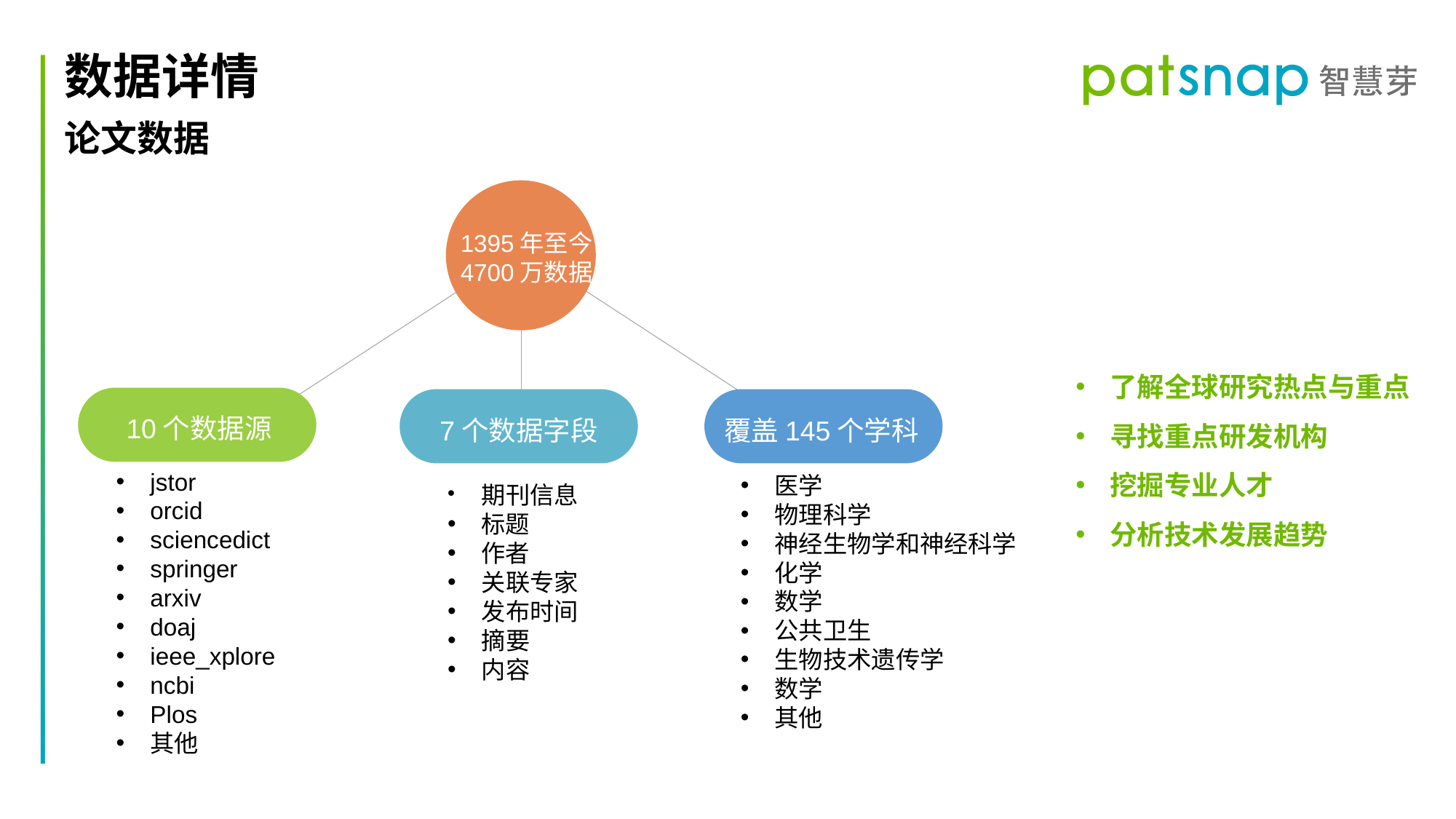

数据详情
论文数据

1395年至今
4700万数据

了解全球研究热点与重点
寻找重点研发机构
挖掘专业人才
分析技术发展趋势

10个数据源

覆盖145个学科
点击输入内容
7个数据字段
jstor
orcid
sciencedict
springer
arxiv
doaj
ieee_xplore
ncbi
Plos
其他
医学
物理科学
神经生物学和神经科学
化学
数学
公共卫生
生物技术遗传学
数学
其他
期刊信息
标题
作者
关联专家
发布时间
摘要
内容